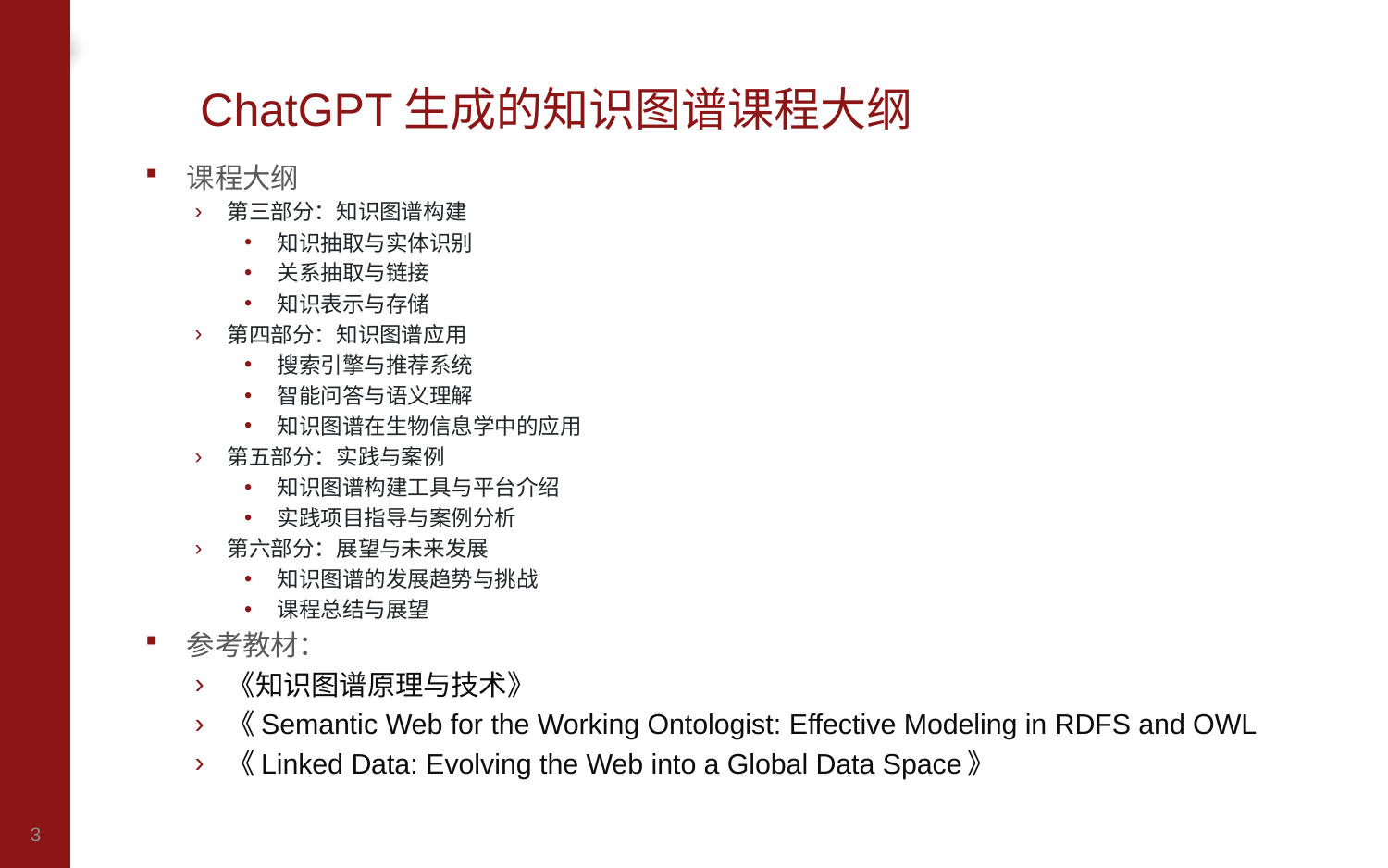

# ChatGPT生成的知识图谱课程大纲
课程大纲
第三部分：知识图谱构建
知识抽取与实体识别
关系抽取与链接
知识表示与存储
第四部分：知识图谱应用
搜索引擎与推荐系统
智能问答与语义理解
知识图谱在生物信息学中的应用
第五部分：实践与案例
知识图谱构建工具与平台介绍
实践项目指导与案例分析
第六部分：展望与未来发展
知识图谱的发展趋势与挑战
课程总结与展望
参考教材：
《知识图谱原理与技术》
《Semantic Web for the Working Ontologist: Effective Modeling in RDFS and OWL
《Linked Data: Evolving the Web into a Global Data Space》

3